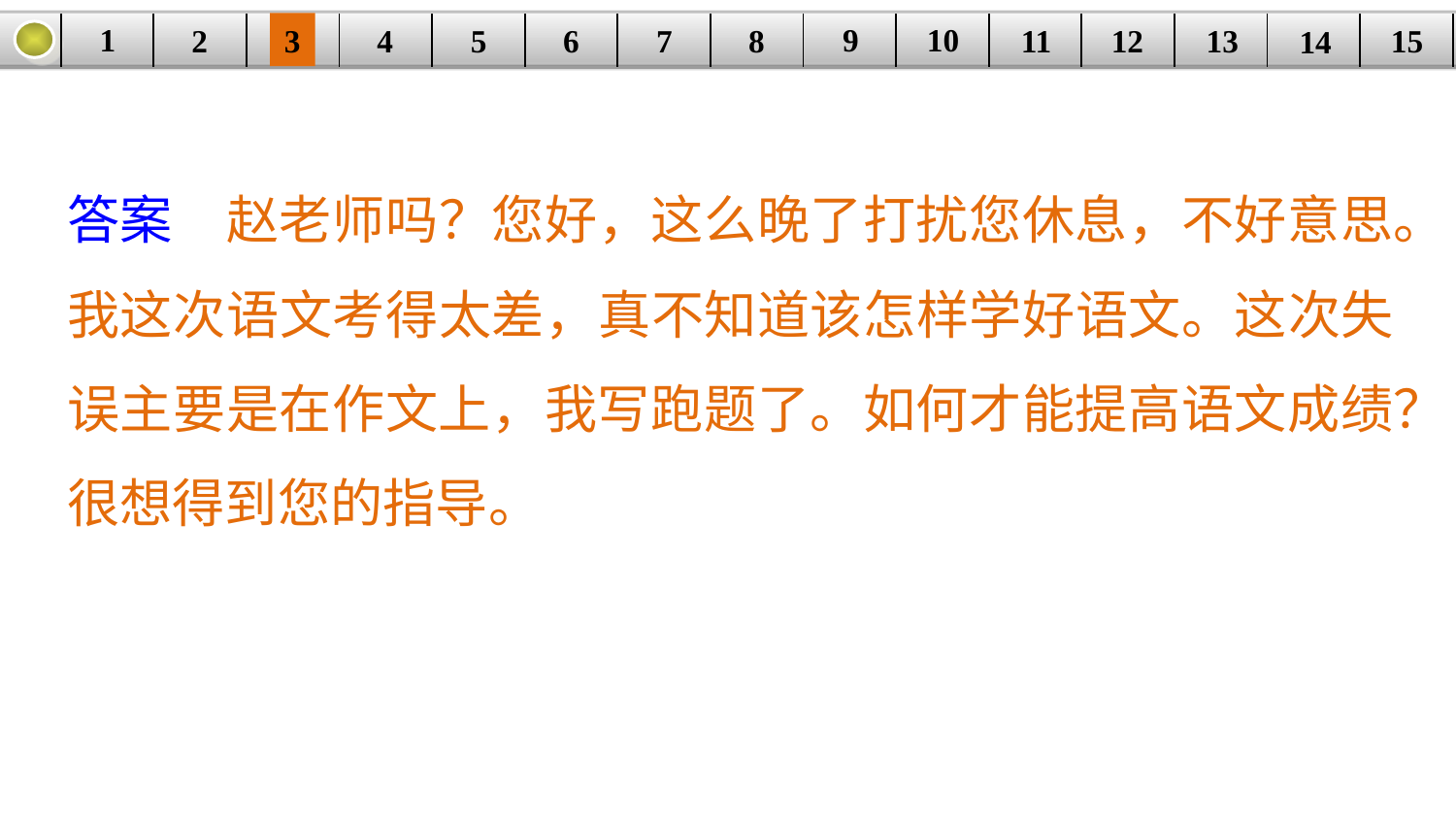

9
10
1
3
4
5
6
8
11
2
12
15
|  |  |  |  |  |  |  |  |  |  |  |  |  |  |  |
| --- | --- | --- | --- | --- | --- | --- | --- | --- | --- | --- | --- | --- | --- | --- |
7
13
14

答案　赵老师吗？您好，这么晚了打扰您休息，不好意思。我这次语文考得太差，真不知道该怎样学好语文。这次失误主要是在作文上，我写跑题了。如何才能提高语文成绩？很想得到您的指导。